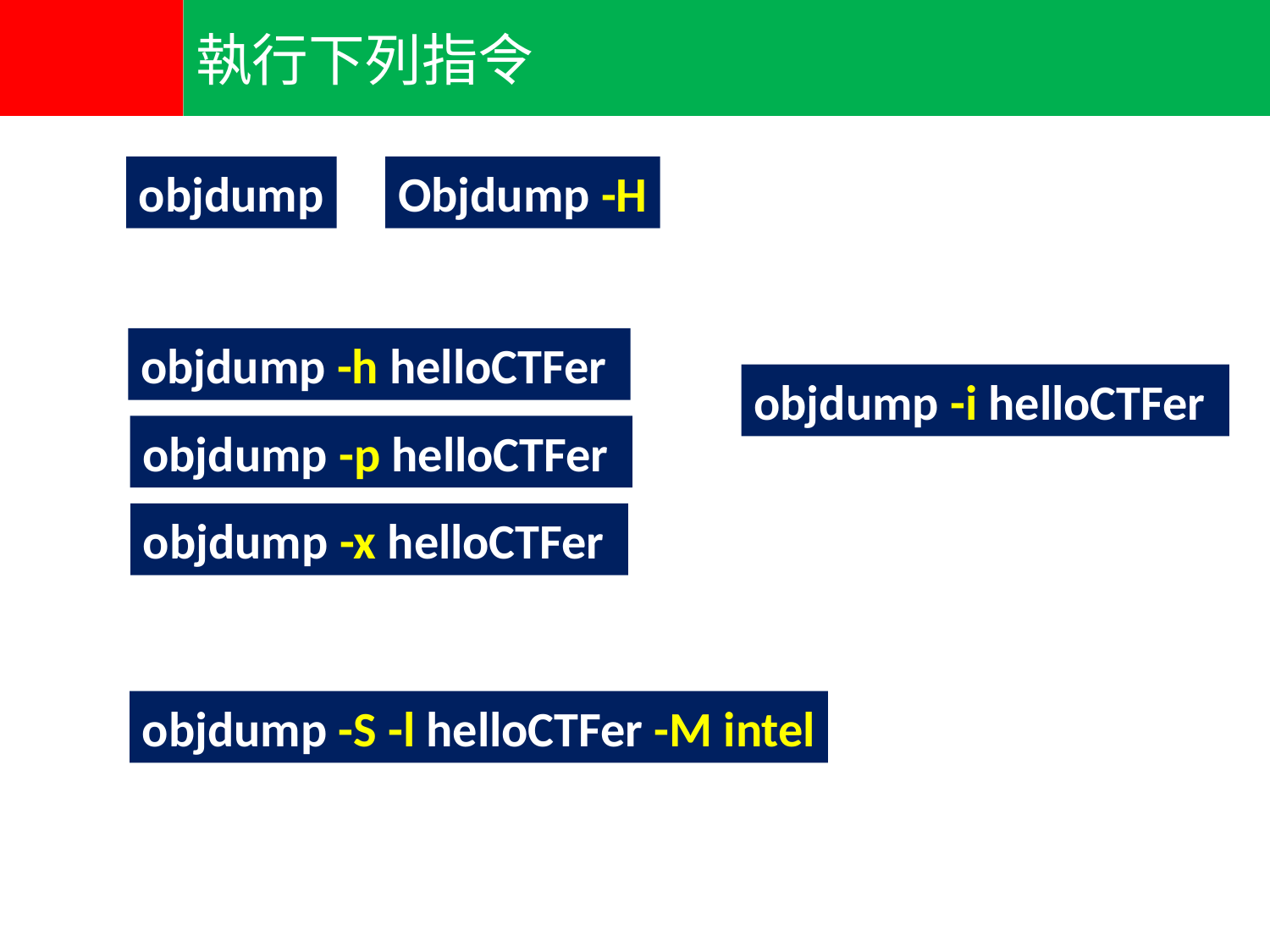

執行下列指令
objdump
Objdump -H
objdump -h helloCTFer
objdump -i helloCTFer
objdump -p helloCTFer
objdump -x helloCTFer
objdump -S -l helloCTFer -M intel